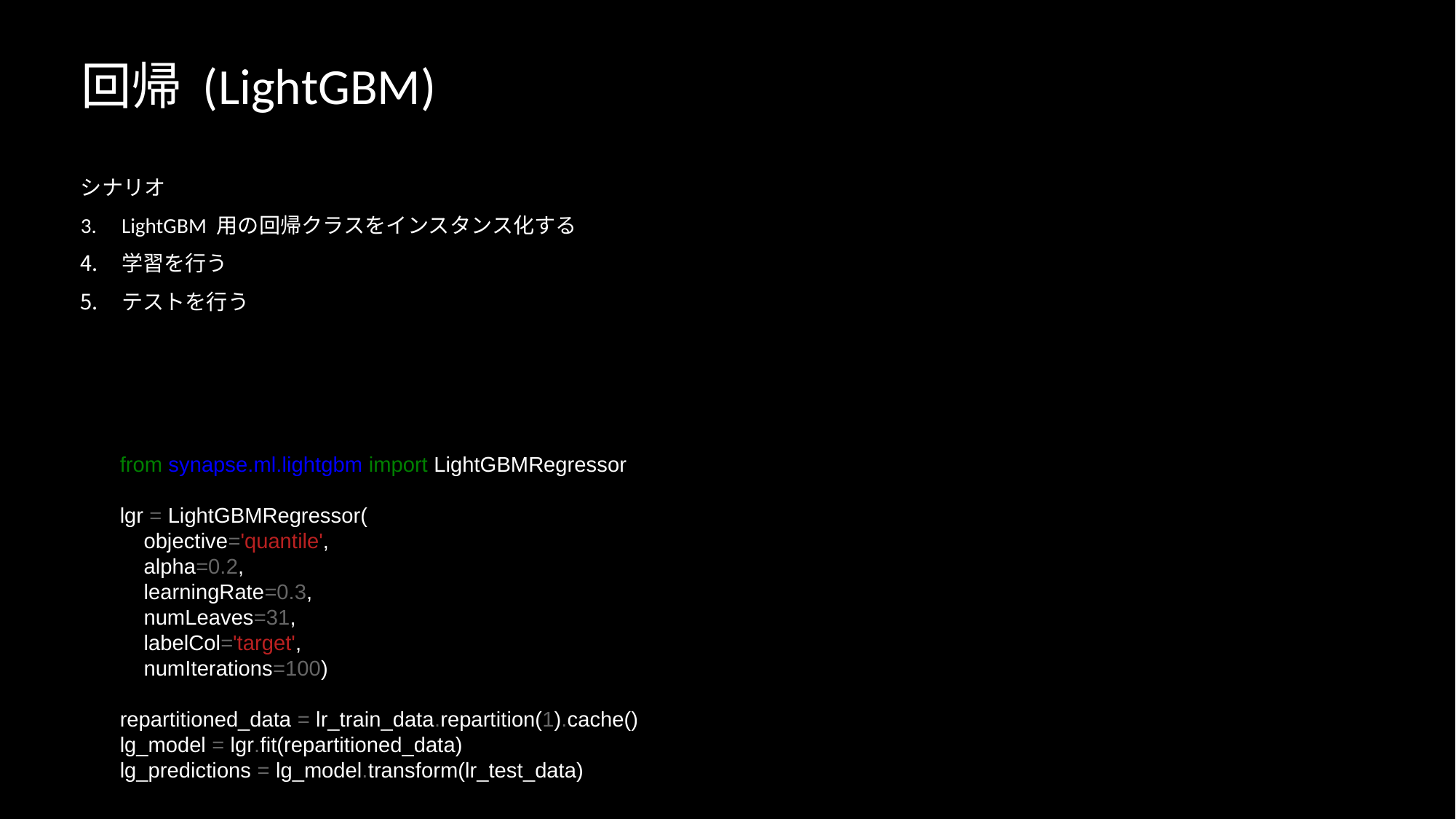

# 回帰 (LightGBM)
シナリオ
LightGBM 用の回帰クラスをインスタンス化する
学習を行う
テストを行う

from synapse.ml.lightgbm import LightGBMRegressor

lgr = LightGBMRegressor(
    objective='quantile',
    alpha=0.2,
    learningRate=0.3,
    numLeaves=31,
    labelCol='target',
    numIterations=100)
repartitioned_data = lr_train_data.repartition(1).cache()
lg_model = lgr.fit(repartitioned_data)
lg_predictions = lg_model.transform(lr_test_data)